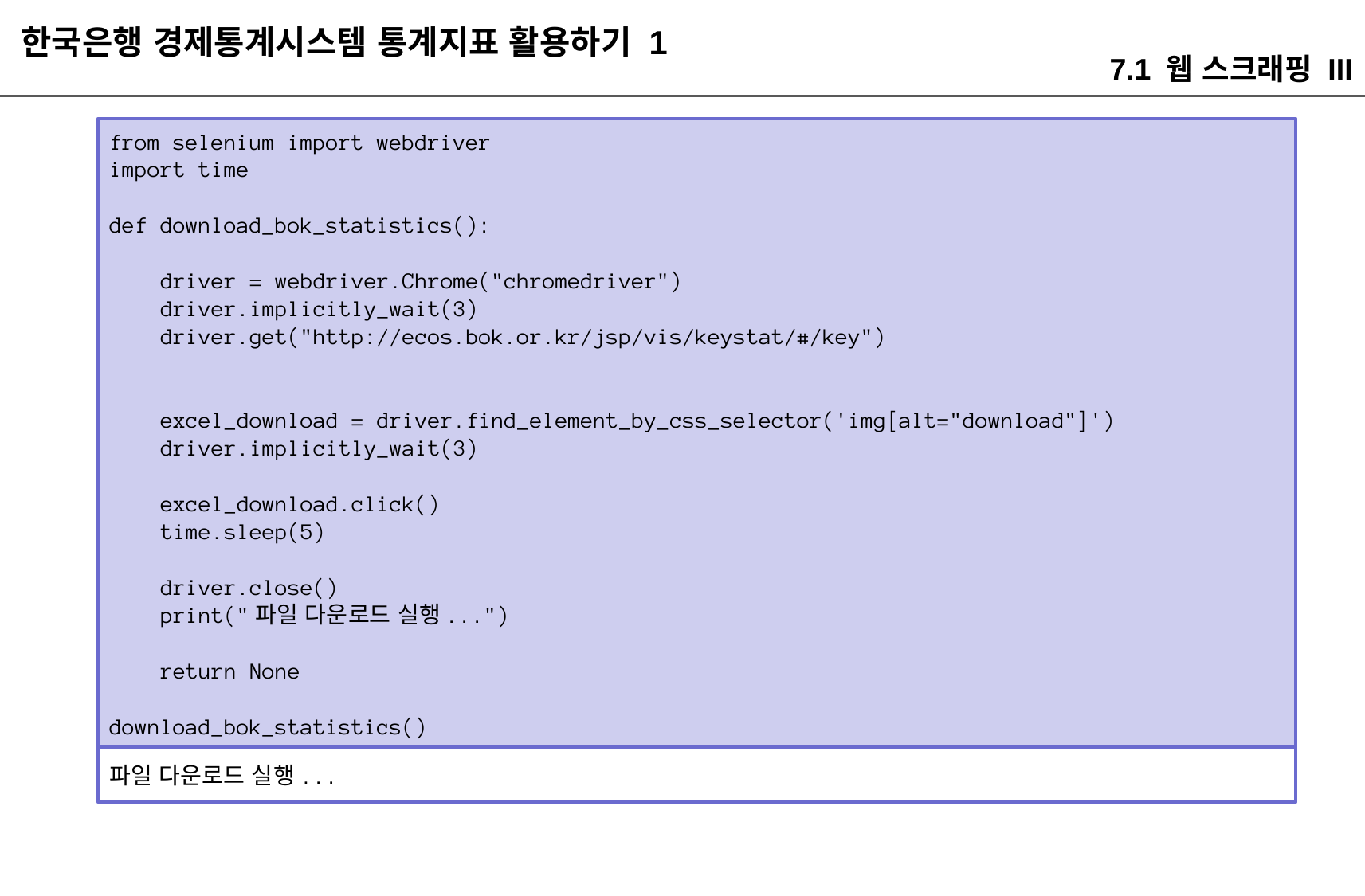

한국은행 경제통계시스템 통계지표 활용하기 1
7.1 웹 스크래핑 III
from selenium import webdriver
import time

def download_bok_statistics():

    driver = webdriver.Chrome("chromedriver")
    driver.implicitly_wait(3)
    driver.get("http://ecos.bok.or.kr/jsp/vis/keystat/#/key")

    excel_download = driver.find_element_by_css_selector('img[alt="download"]')
    driver.implicitly_wait(3)

    excel_download.click()
    time.sleep(5)

    driver.close()
    print("파일 다운로드 실행...")

    return None

download_bok_statistics()
파일 다운로드 실행...